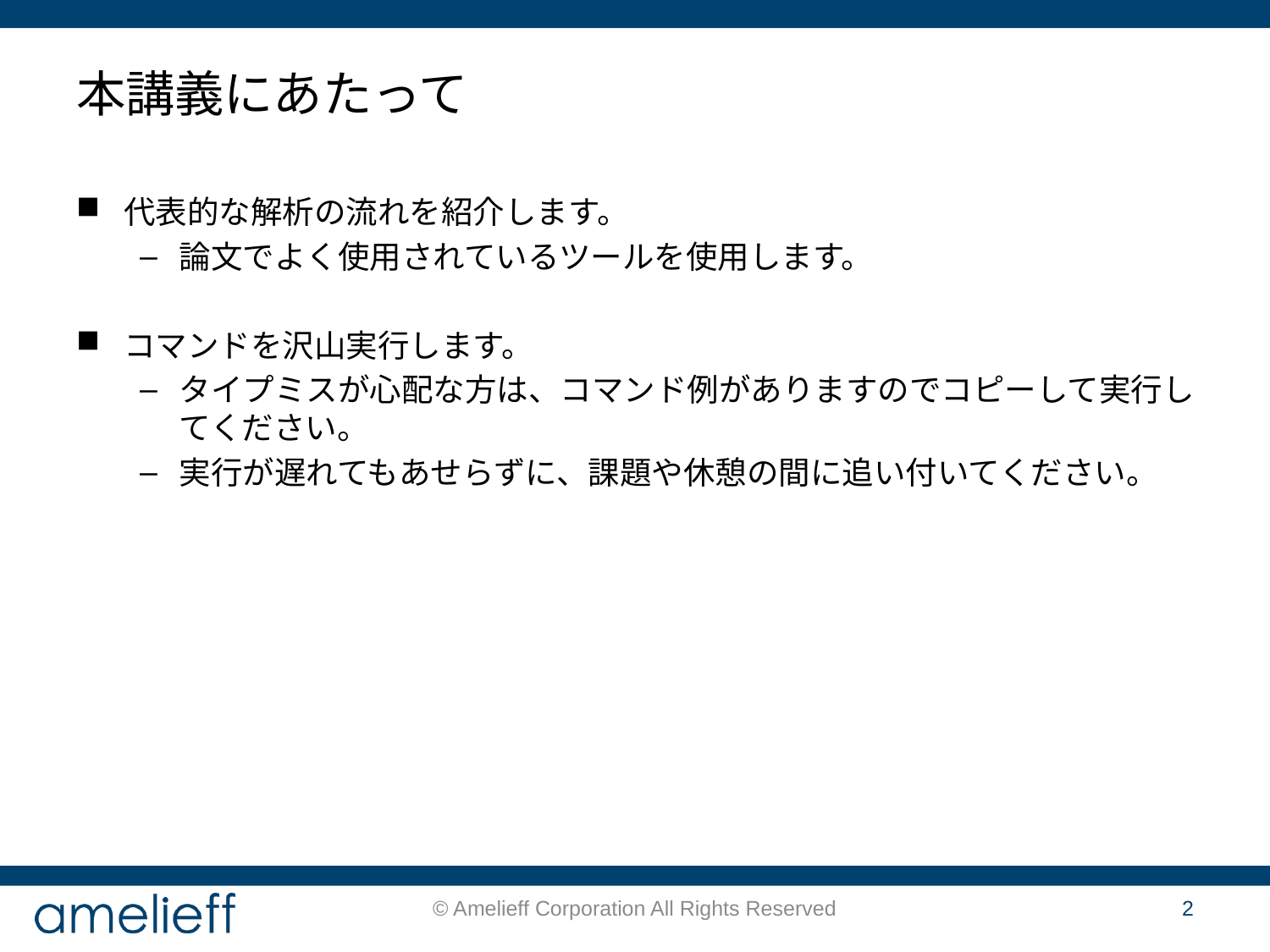

# 本講義にあたって
代表的な解析の流れを紹介します。
論文でよく使用されているツールを使用します。

コマンドを沢山実行します。
タイプミスが心配な方は、コマンド例がありますのでコピーして実行してください。
実行が遅れてもあせらずに、課題や休憩の間に追い付いてください。
© Amelieff Corporation All Rights Reserved
2